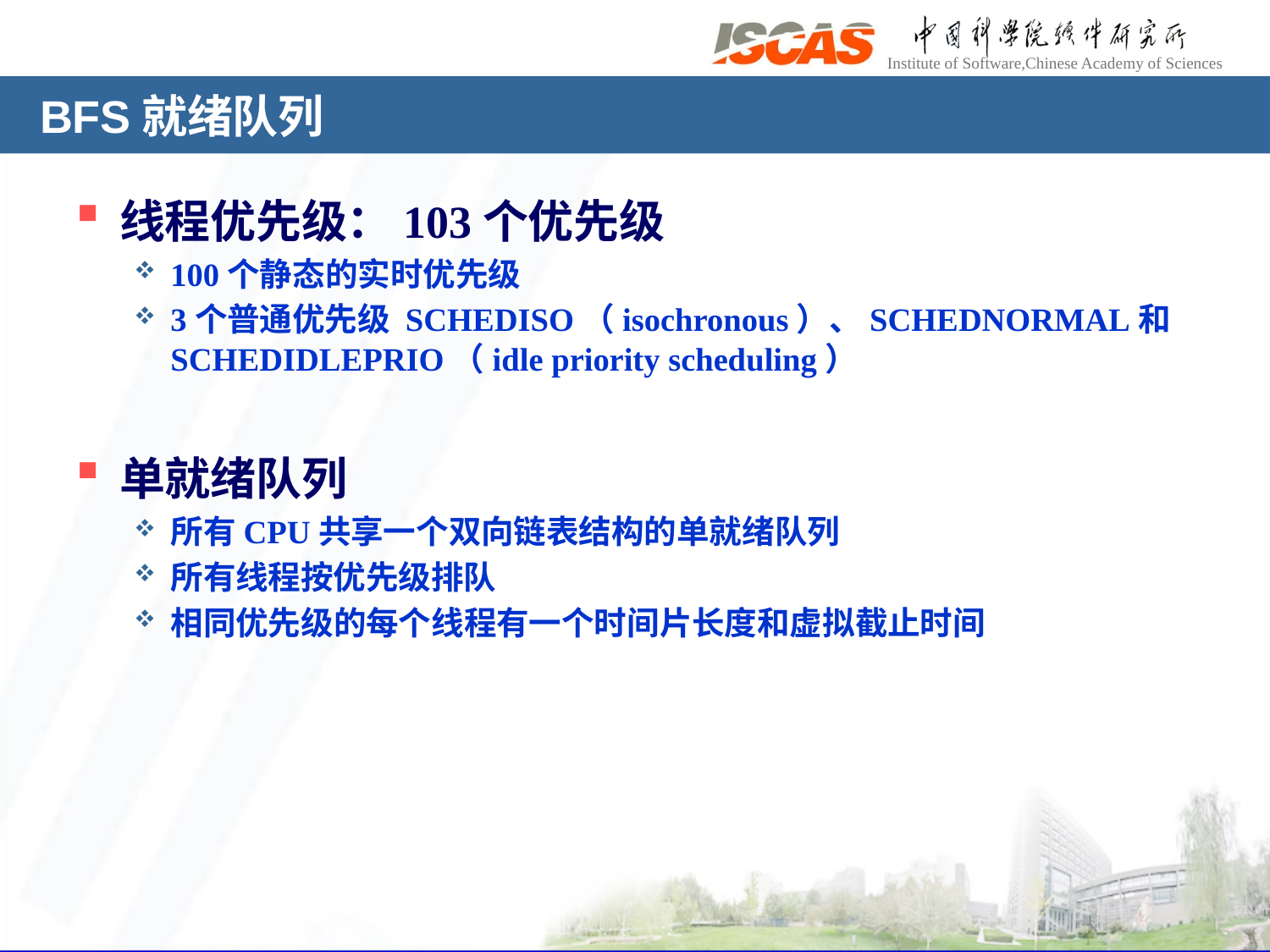

# BFS就绪队列
线程优先级：103个优先级
100个静态的实时优先级
3个普通优先级 SCHEDISO（isochronous）、SCHEDNORMAL和SCHEDIDLEPRIO（idle priority scheduling）

单就绪队列
所有CPU共享一个双向链表结构的单就绪队列
所有线程按优先级排队
相同优先级的每个线程有一个时间片长度和虚拟截止时间